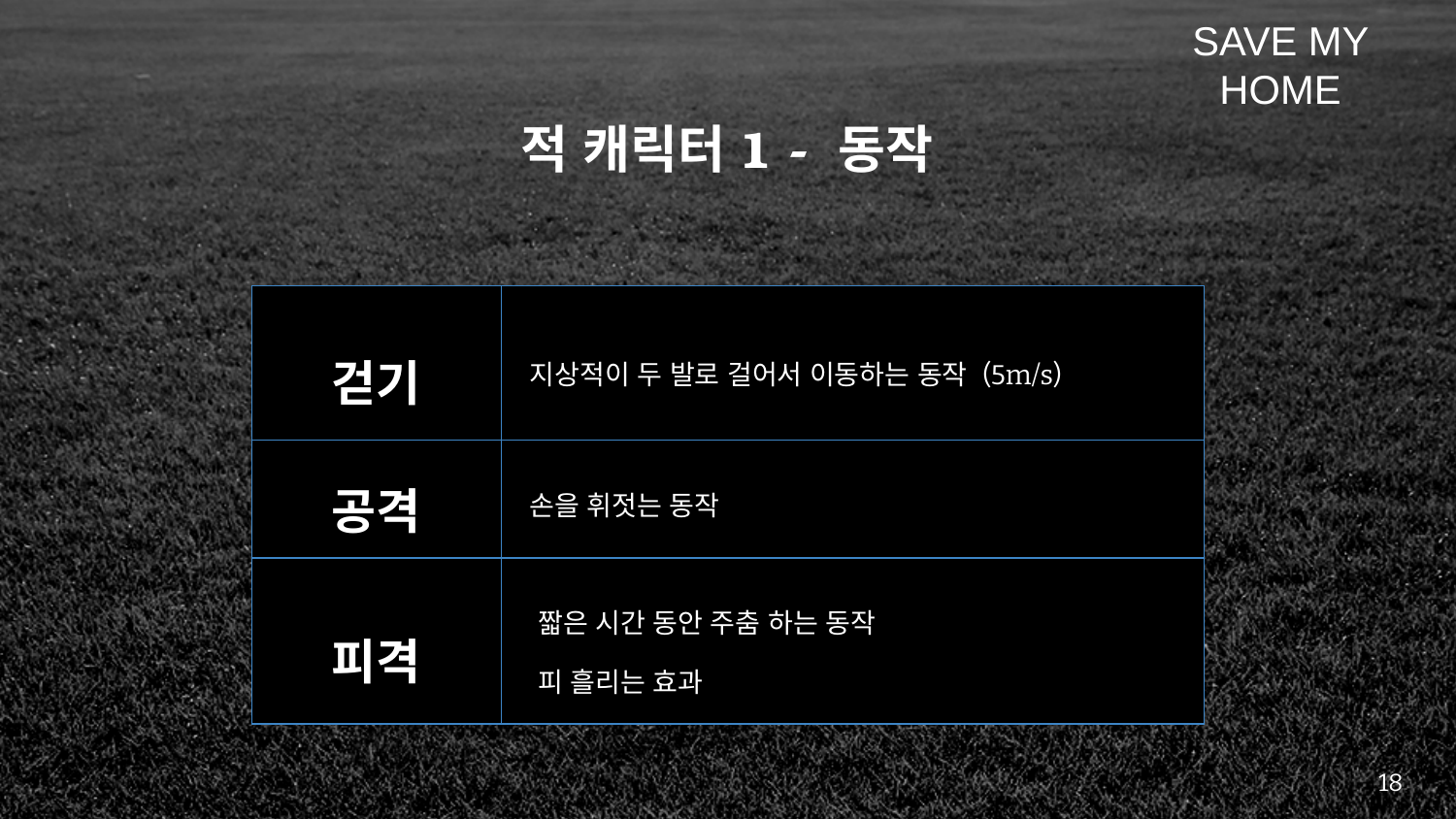

# 적 캐릭터1 - 동작
| 걷기 | 지상적이 두 발로 걸어서 이동하는 동작 (5m/s) |
| --- | --- |
| 공격 | 손을 휘젓는 동작 |
| 피격 | 짧은 시간 동안 주춤 하는 동작 피 흘리는 효과 |